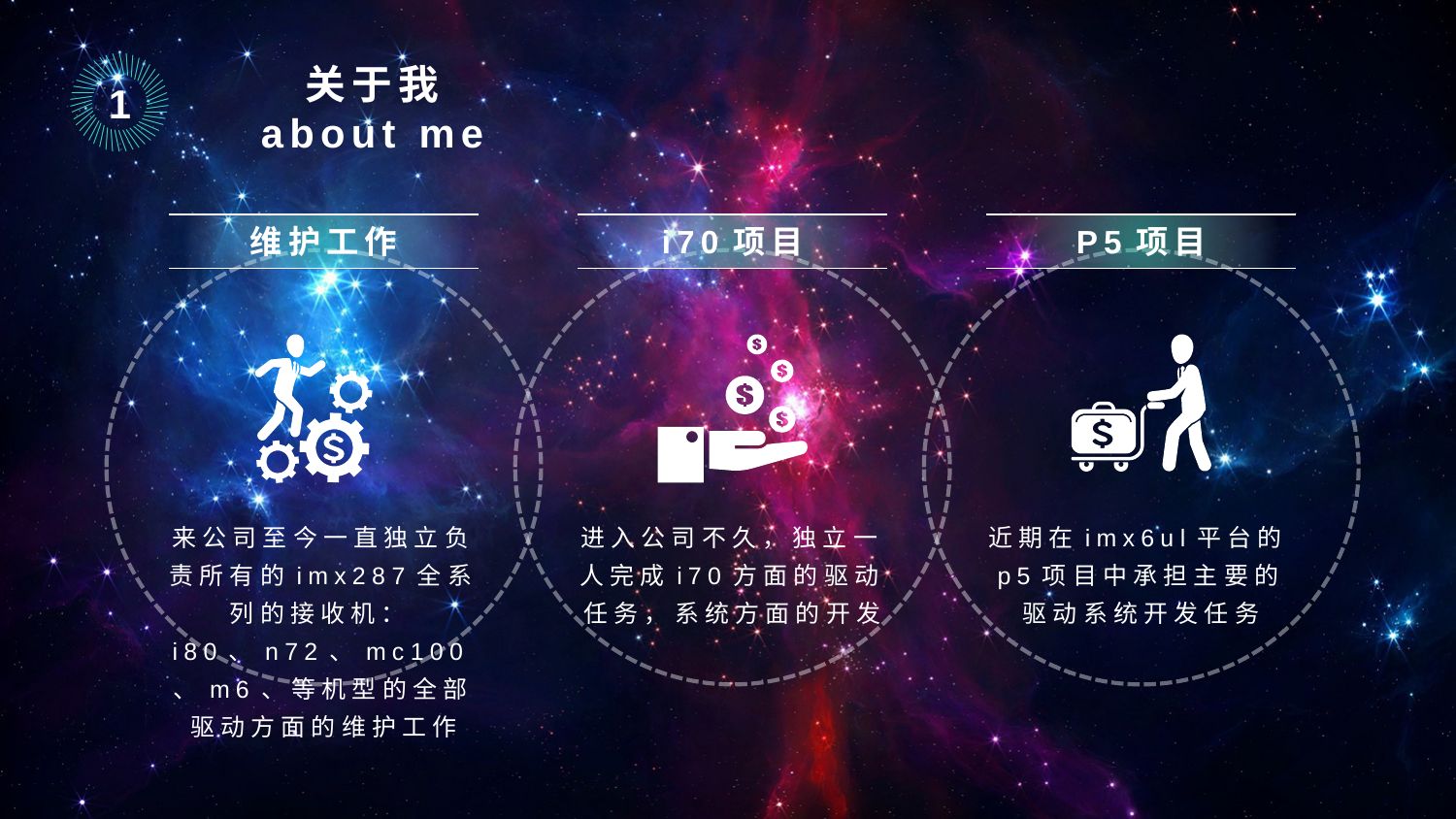

｜
｜
｜
｜
｜
｜
｜
｜
｜
｜
｜
｜
｜
｜
｜
｜
｜
｜
｜
｜
｜
｜
｜
｜
｜
｜
｜
｜
｜
｜
｜
｜
｜
｜
｜
｜
｜
｜
｜
｜
｜
｜
｜
｜
｜
｜
关于我
about me
1
维护工作
i70项目
P5项目

来公司至今一直独立负责所有的imx287全系列的接收机：i80、n72、mc100、m6、等机型的全部驱动方面的维护工作

进入公司不久，独立一人完成i70方面的驱动任务，系统方面的开发

近期在imx6ul平台的p5项目中承担主要的驱动系统开发任务